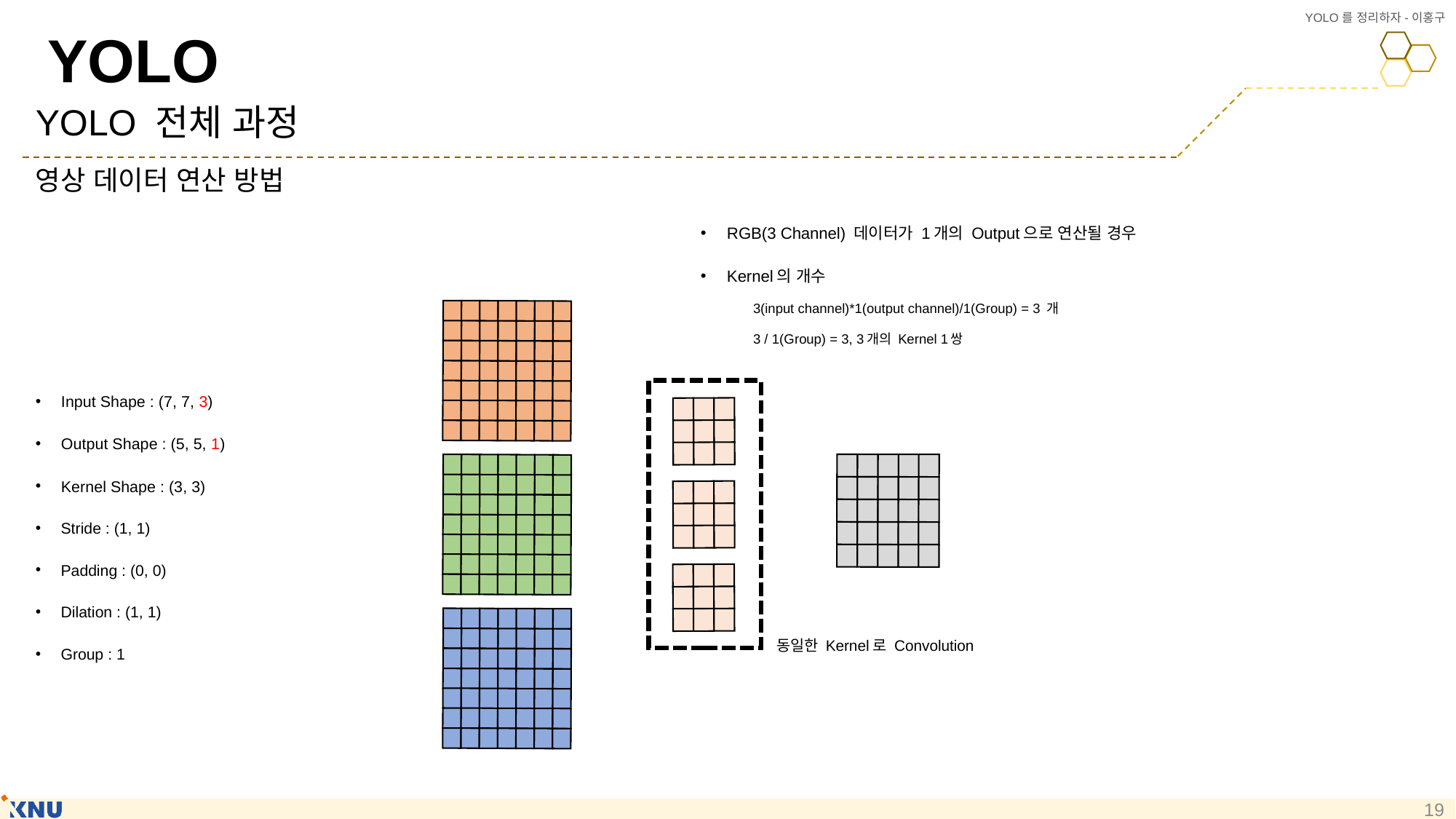

# YOLO
YOLO 전체 과정
영상 데이터 연산 방법
RGB(3 Channel) 데이터가 1개의 Output으로 연산될 경우
Kernel의 개수
3(input channel)*1(output channel)/1(Group) = 3 개
3 / 1(Group) = 3, 3개의 Kernel 1쌍

Input Shape : (7, 7, 3)
Output Shape : (5, 5, 1)
Kernel Shape : (3, 3)

Stride : (1, 1)
Padding : (0, 0)
Dilation : (1, 1)
Group : 1

동일한 Kernel로 Convolution
19